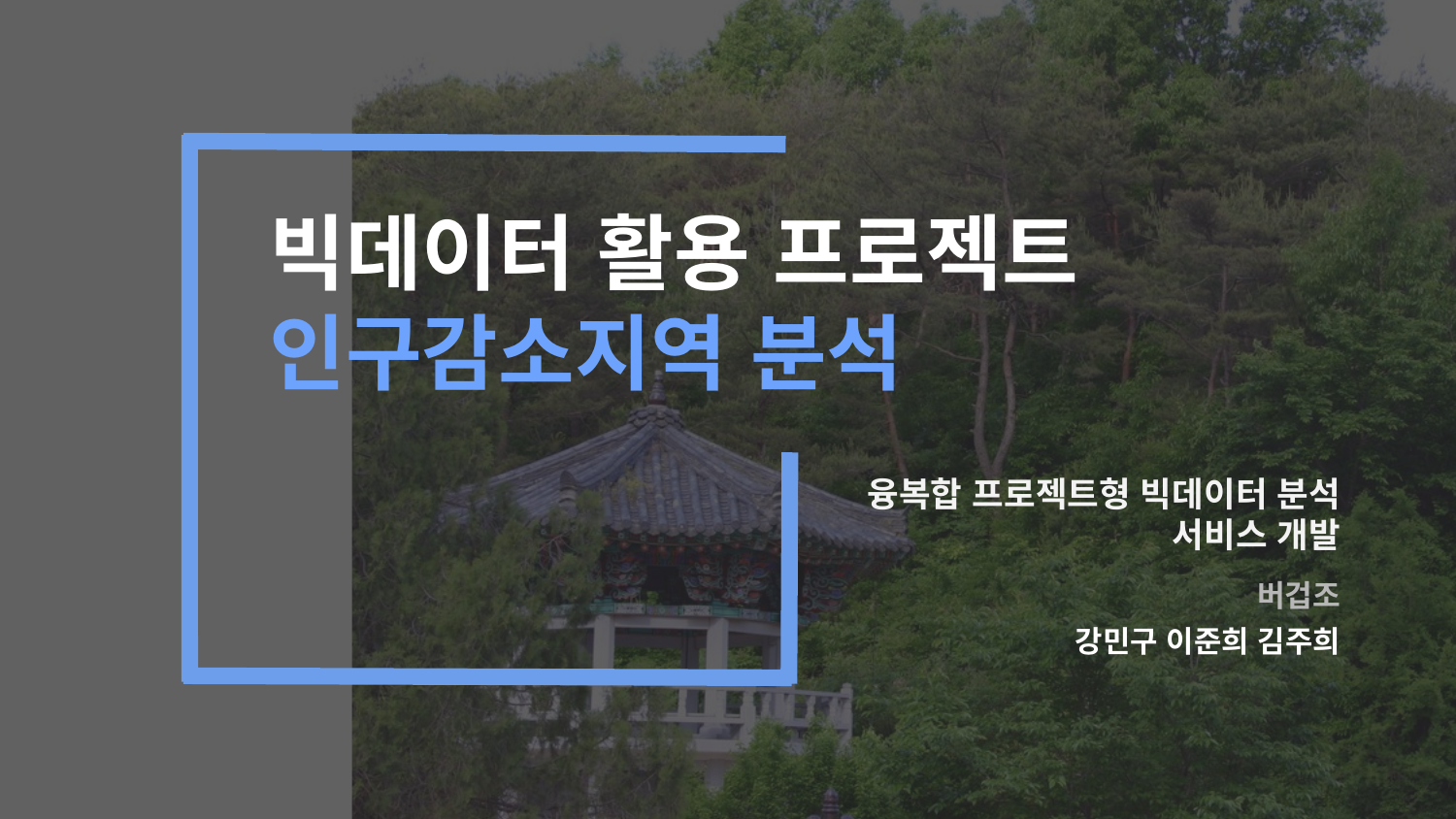

# 빅데이터 활용 프로젝트
인구감소지역 분석
융복합 프로젝트형 빅데이터 분석
서비스 개발
버겁조
강민구 이준희 김주희